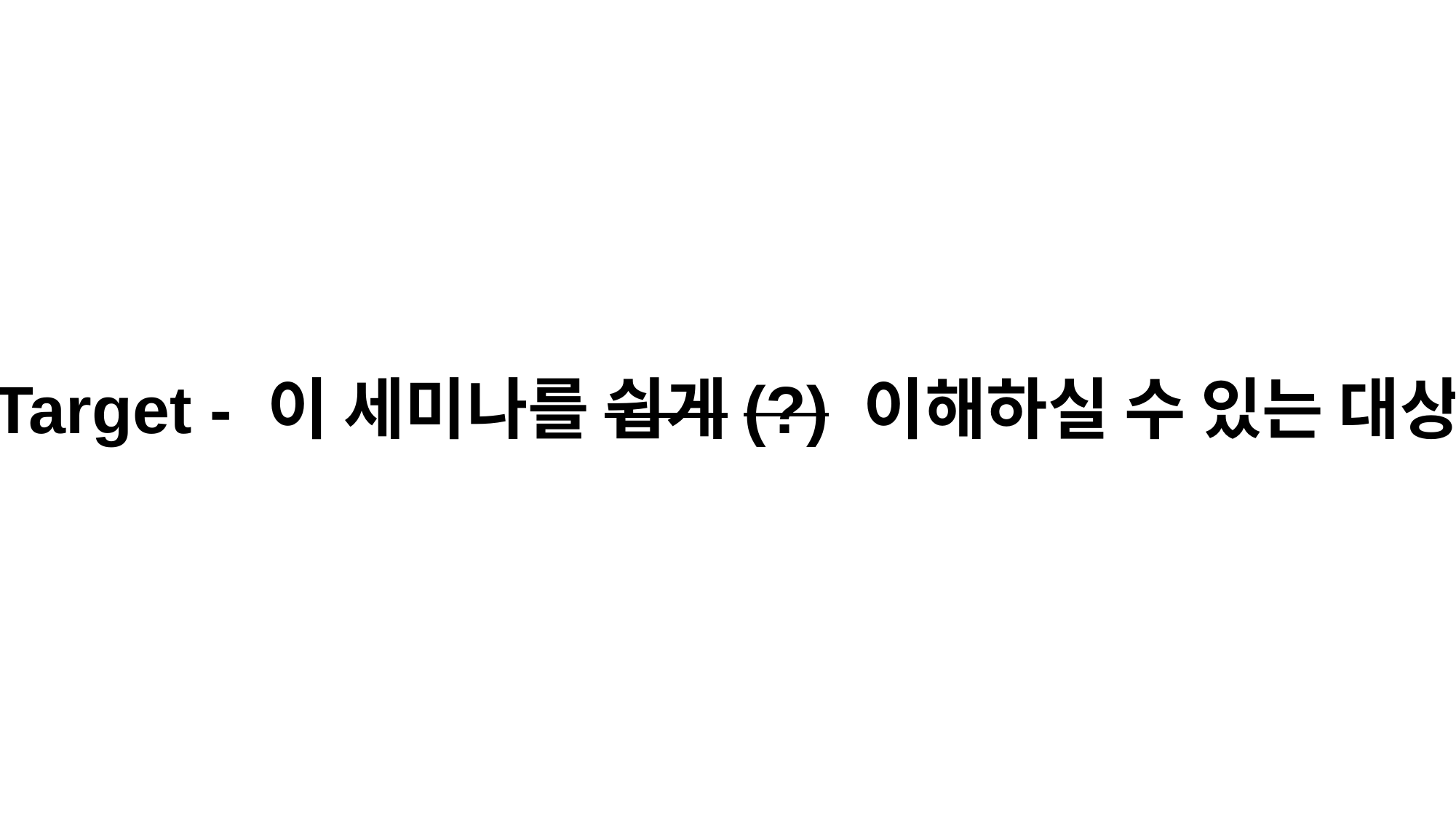

Target - 이 세미나를 쉽게(?) 이해하실 수 있는 대상